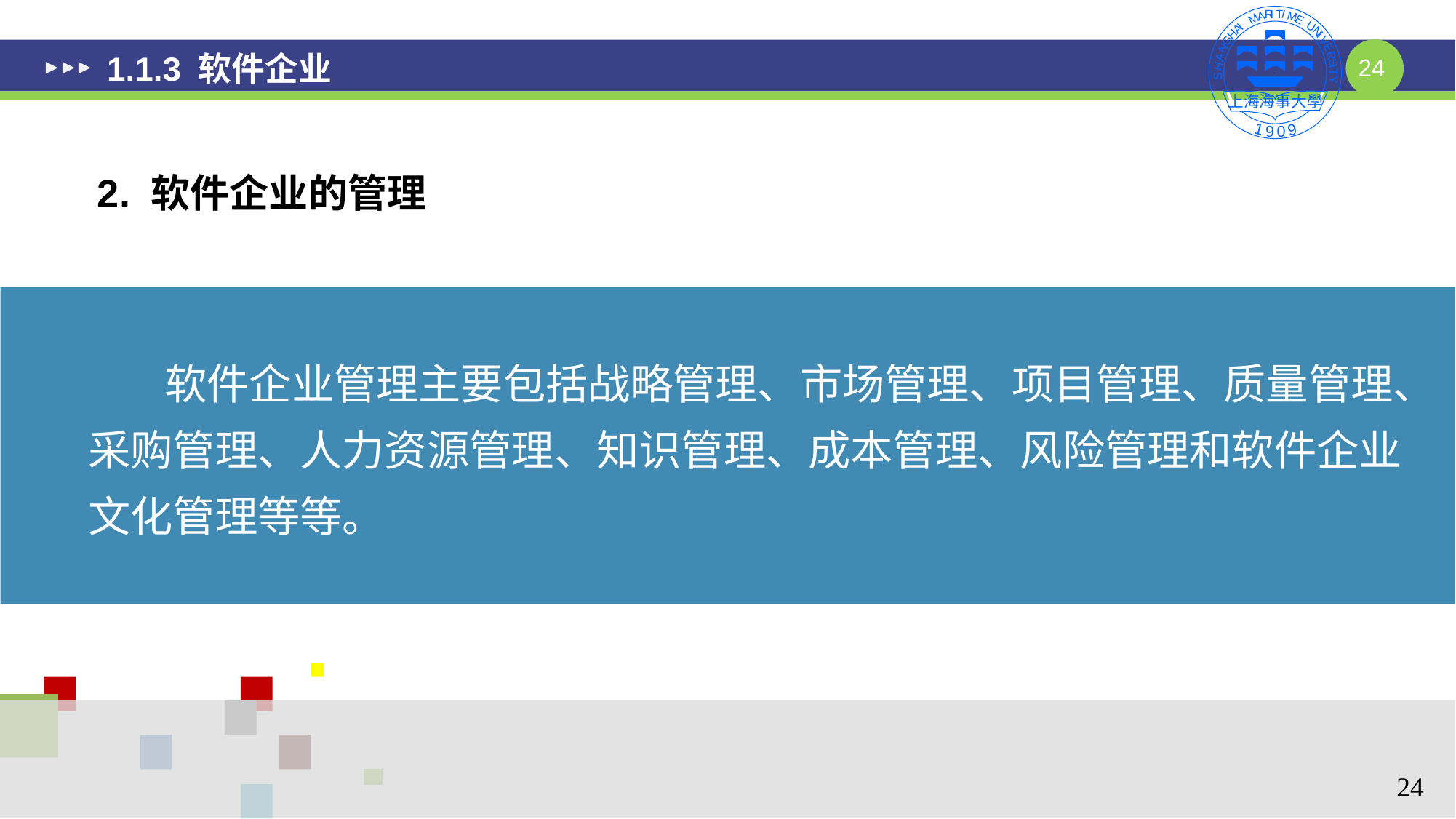

# 1.1.3 软件企业
2. 软件企业的管理

       软件企业管理主要包括战略管理、市场管理、项目管理、质量管理、采购管理、人力资源管理、知识管理、成本管理、风险管理和软件企业文化管理等等。

24
24